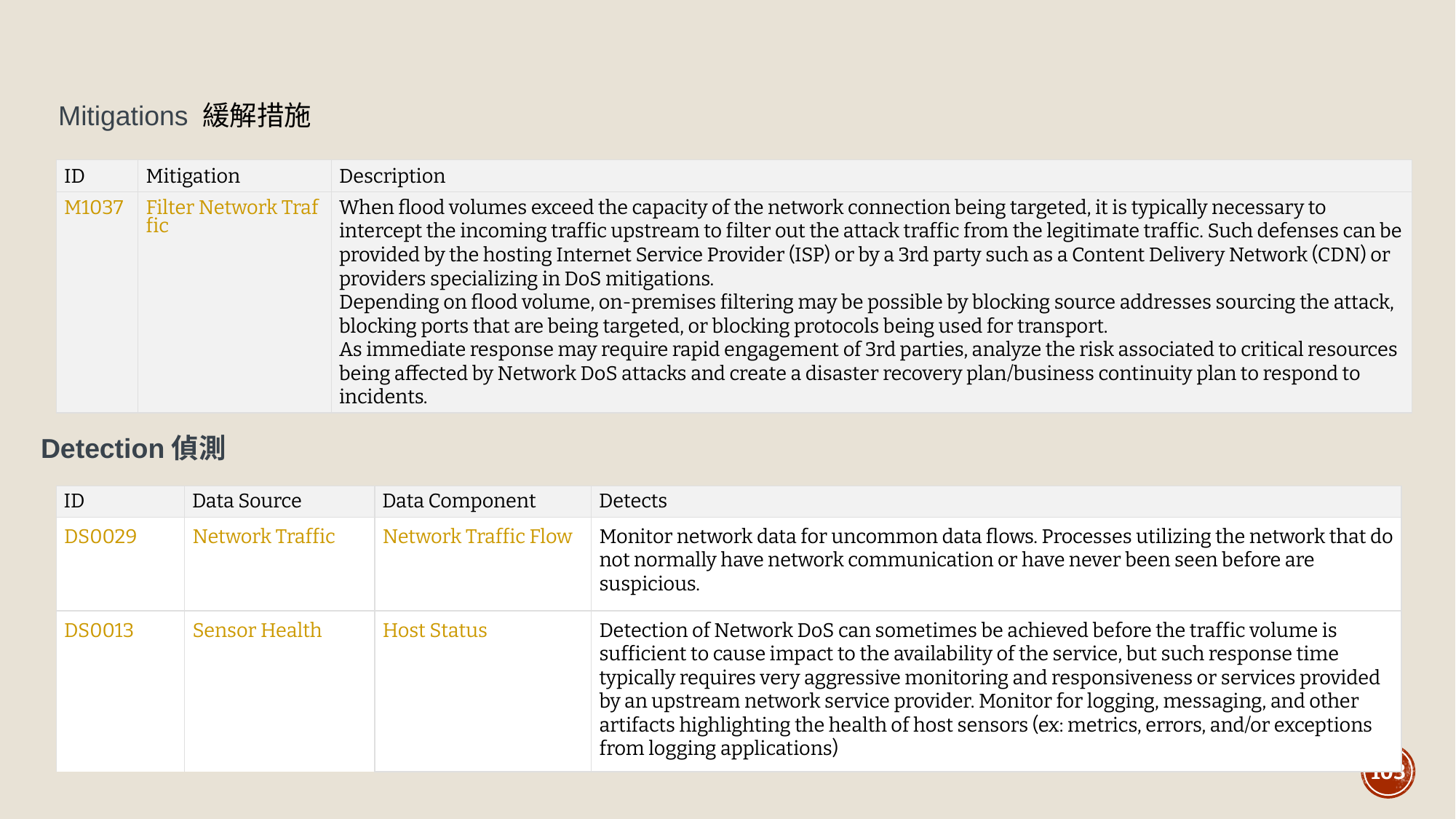

Mitigations 緩解措施
| ID | Mitigation | Description |
| --- | --- | --- |
| M1037 | Filter Network Traffic | When flood volumes exceed the capacity of the network connection being targeted, it is typically necessary to intercept the incoming traffic upstream to filter out the attack traffic from the legitimate traffic. Such defenses can be provided by the hosting Internet Service Provider (ISP) or by a 3rd party such as a Content Delivery Network (CDN) or providers specializing in DoS mitigations. Depending on flood volume, on-premises filtering may be possible by blocking source addresses sourcing the attack, blocking ports that are being targeted, or blocking protocols being used for transport. As immediate response may require rapid engagement of 3rd parties, analyze the risk associated to critical resources being affected by Network DoS attacks and create a disaster recovery plan/business continuity plan to respond to incidents. |
Detection偵測
| ID | Data Source | Data Component | Detects |
| --- | --- | --- | --- |
| DS0029 | Network Traffic | Network Traffic Flow | Monitor network data for uncommon data flows. Processes utilizing the network that do not normally have network communication or have never been seen before are suspicious. |
| DS0013 | Sensor Health | Host Status | Detection of Network DoS can sometimes be achieved before the traffic volume is sufficient to cause impact to the availability of the service, but such response time typically requires very aggressive monitoring and responsiveness or services provided by an upstream network service provider. Monitor for logging, messaging, and other artifacts highlighting the health of host sensors (ex: metrics, errors, and/or exceptions from logging applications) |
103